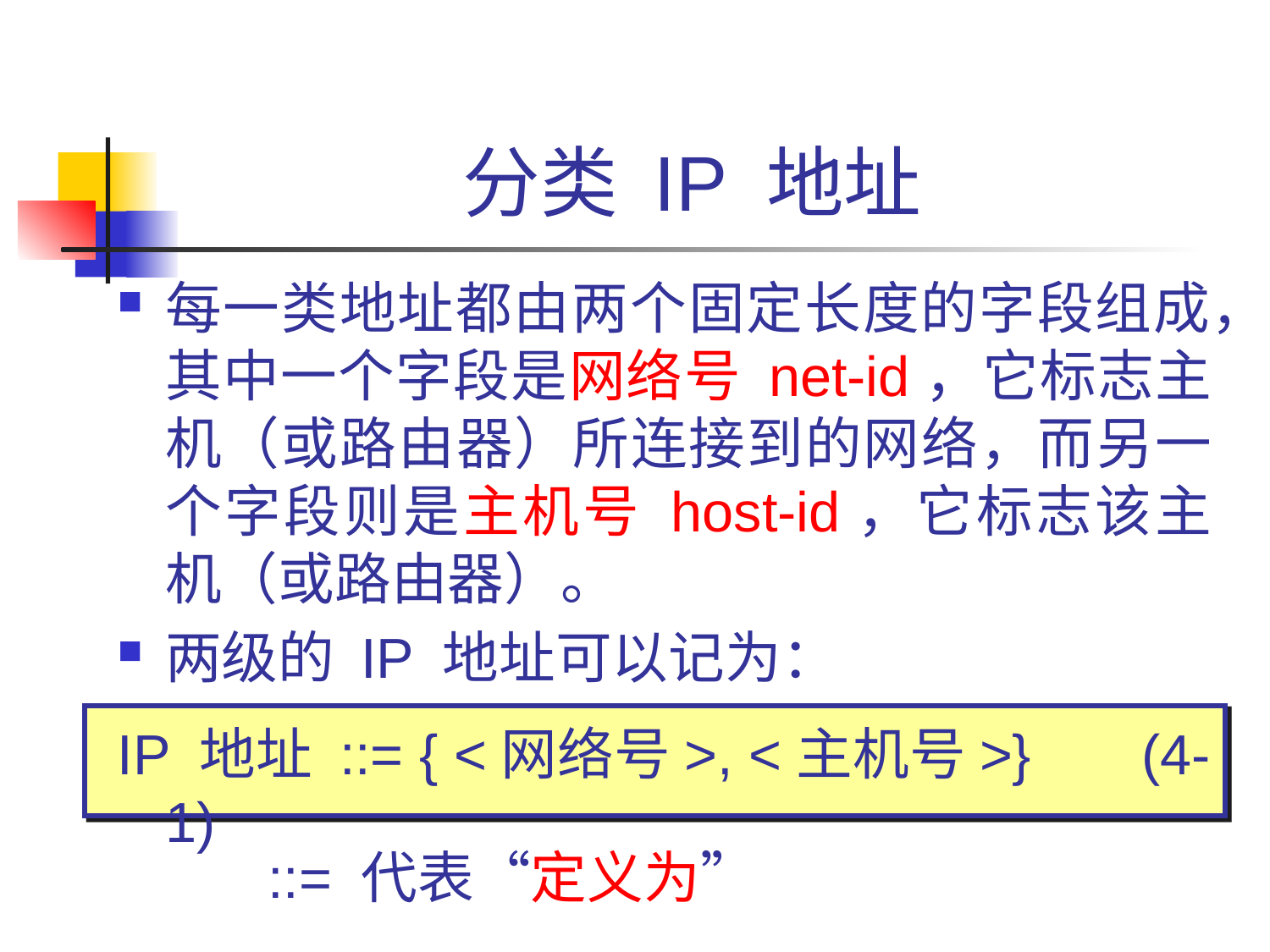

# 分类 IP 地址
每一类地址都由两个固定长度的字段组成，其中一个字段是网络号 net-id，它标志主机（或路由器）所连接到的网络，而另一个字段则是主机号 host-id，它标志该主机（或路由器）。
两级的 IP 地址可以记为：
IP 地址 ::= { <网络号>, <主机号>}       (4-1)

::= 代表“定义为”